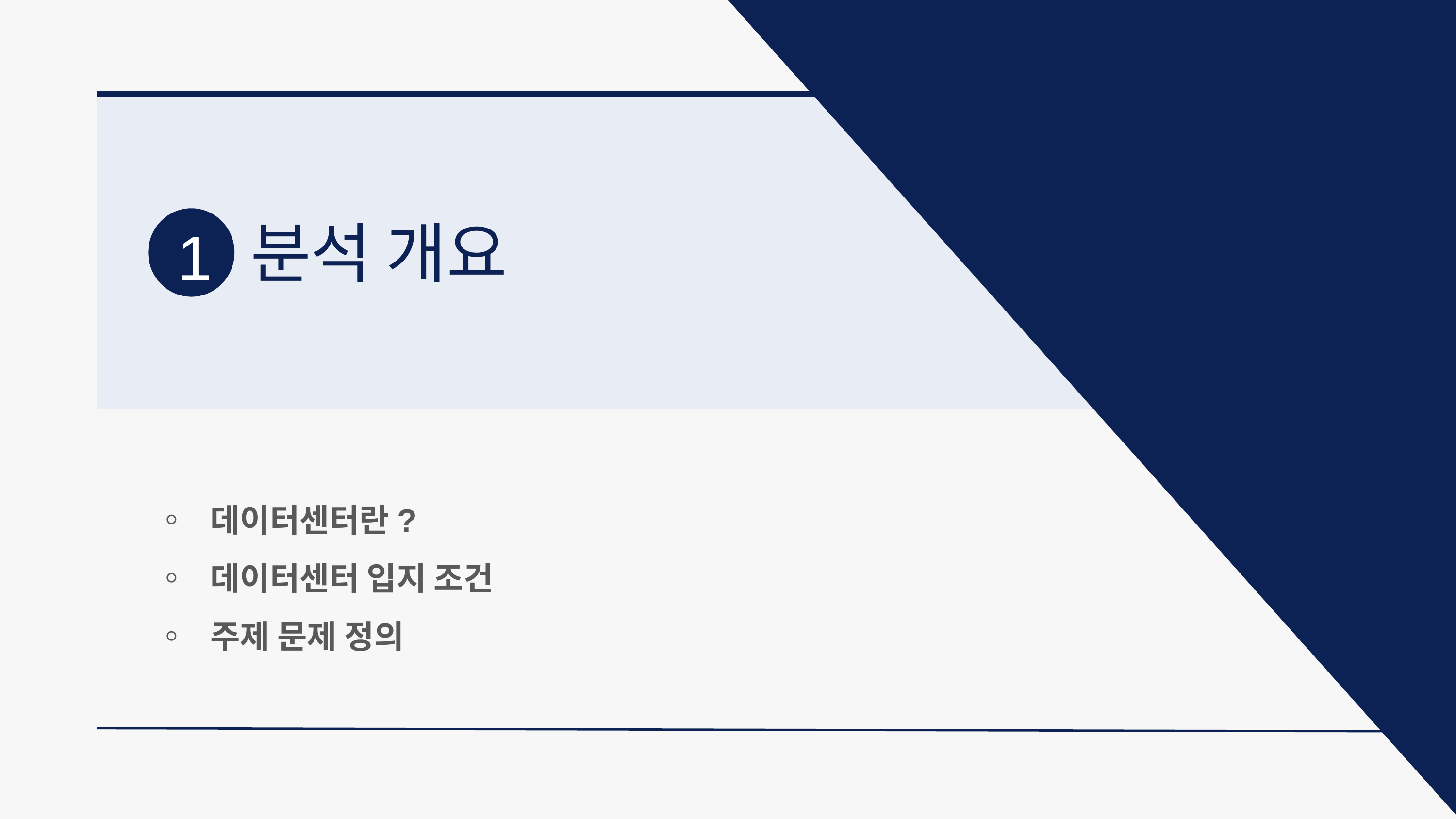

분석 개요

1
◦  데이터센터란?
◦  데이터센터 입지 조건
◦  주제 문제 정의